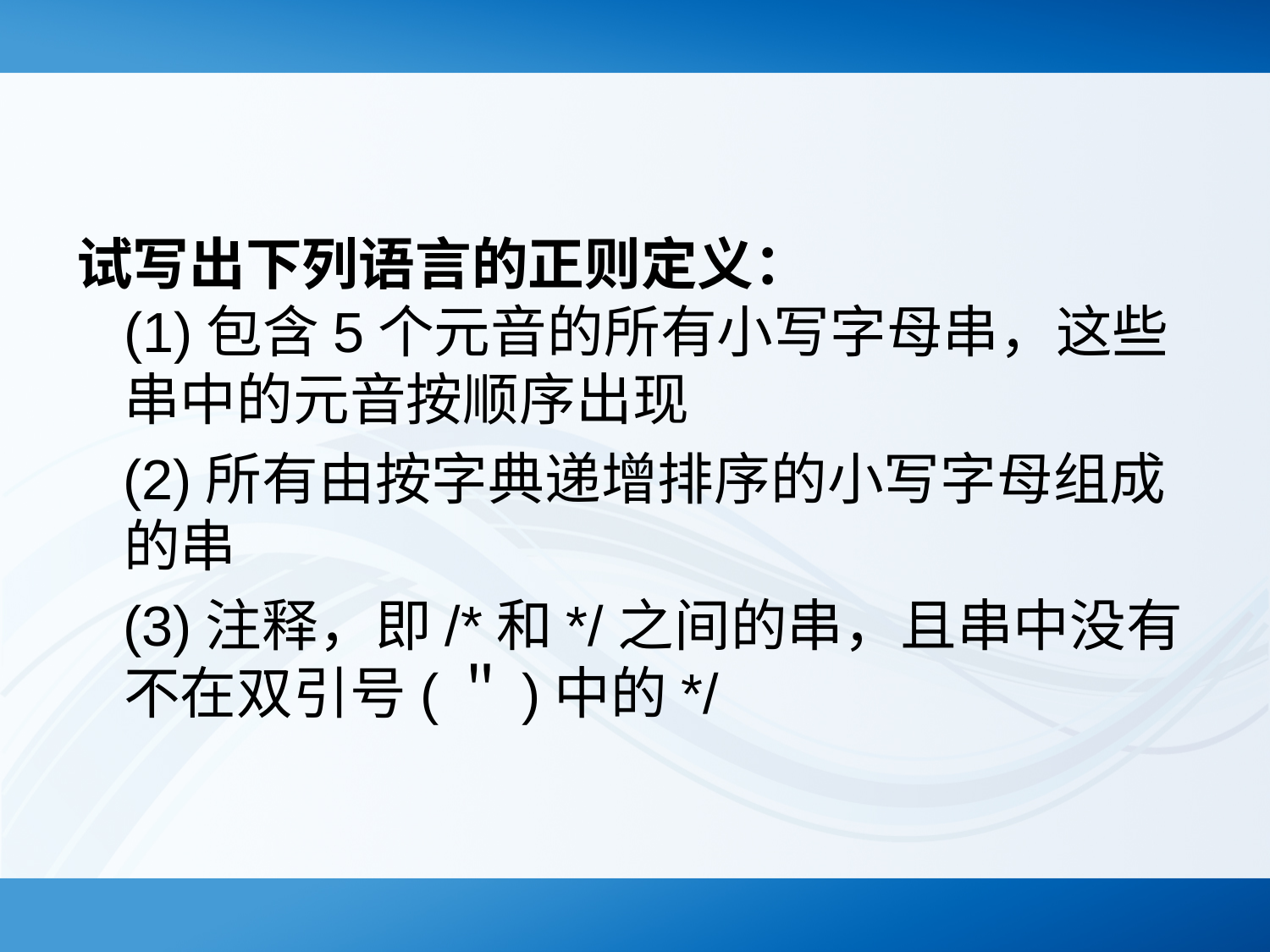

#
试写出下列语言的正则定义：
(1)包含5个元音的所有小写字母串，这些串中的元音按顺序出现
   (2)所有由按字典递增排序的小写字母组成的串
   (3)注释，即/*和*/之间的串，且串中没有不在双引号(＂)中的*/